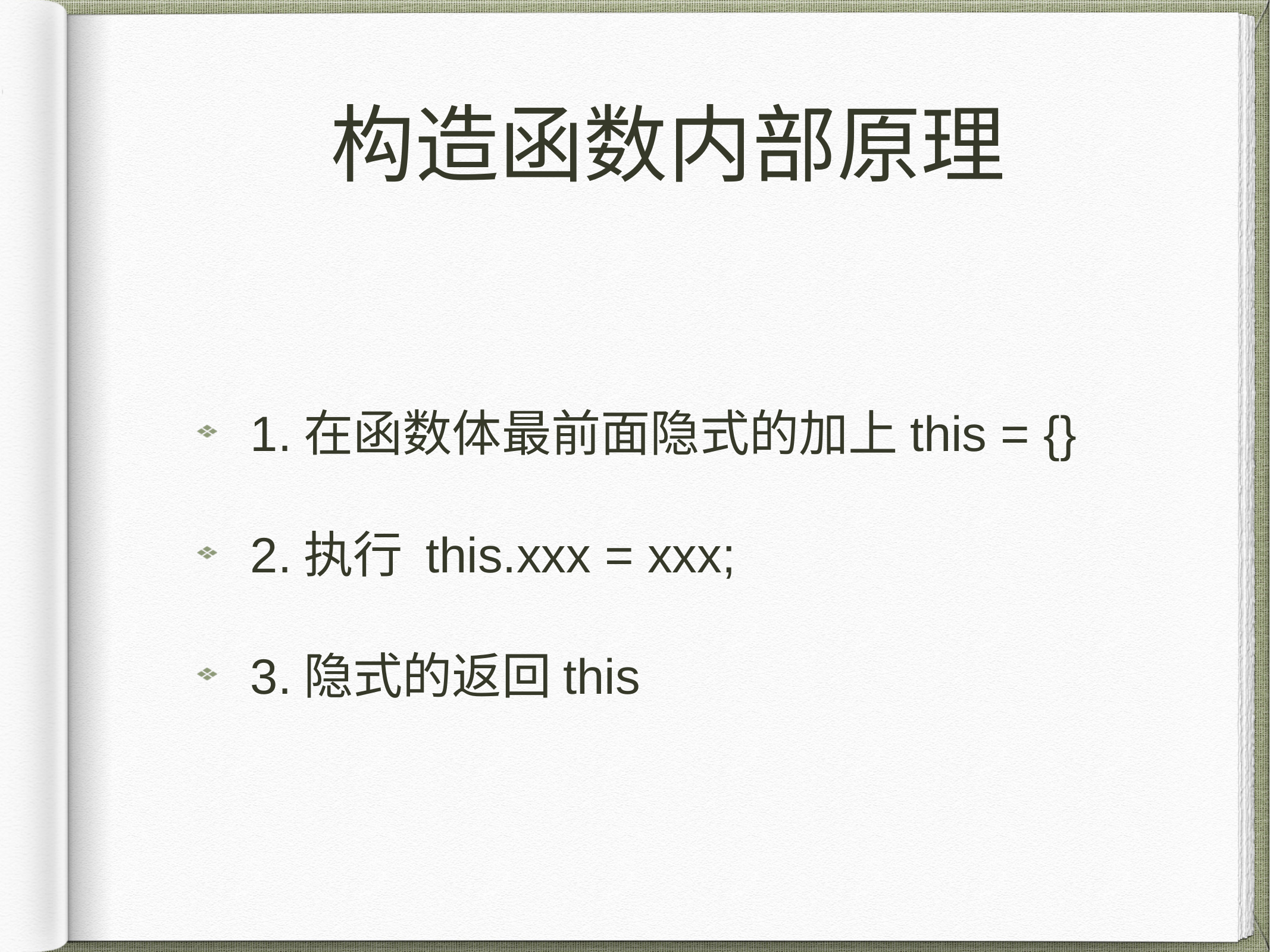

# 构造函数内部原理
1.在函数体最前面隐式的加上this = {}
2.执行 this.xxx = xxx;
3.隐式的返回this